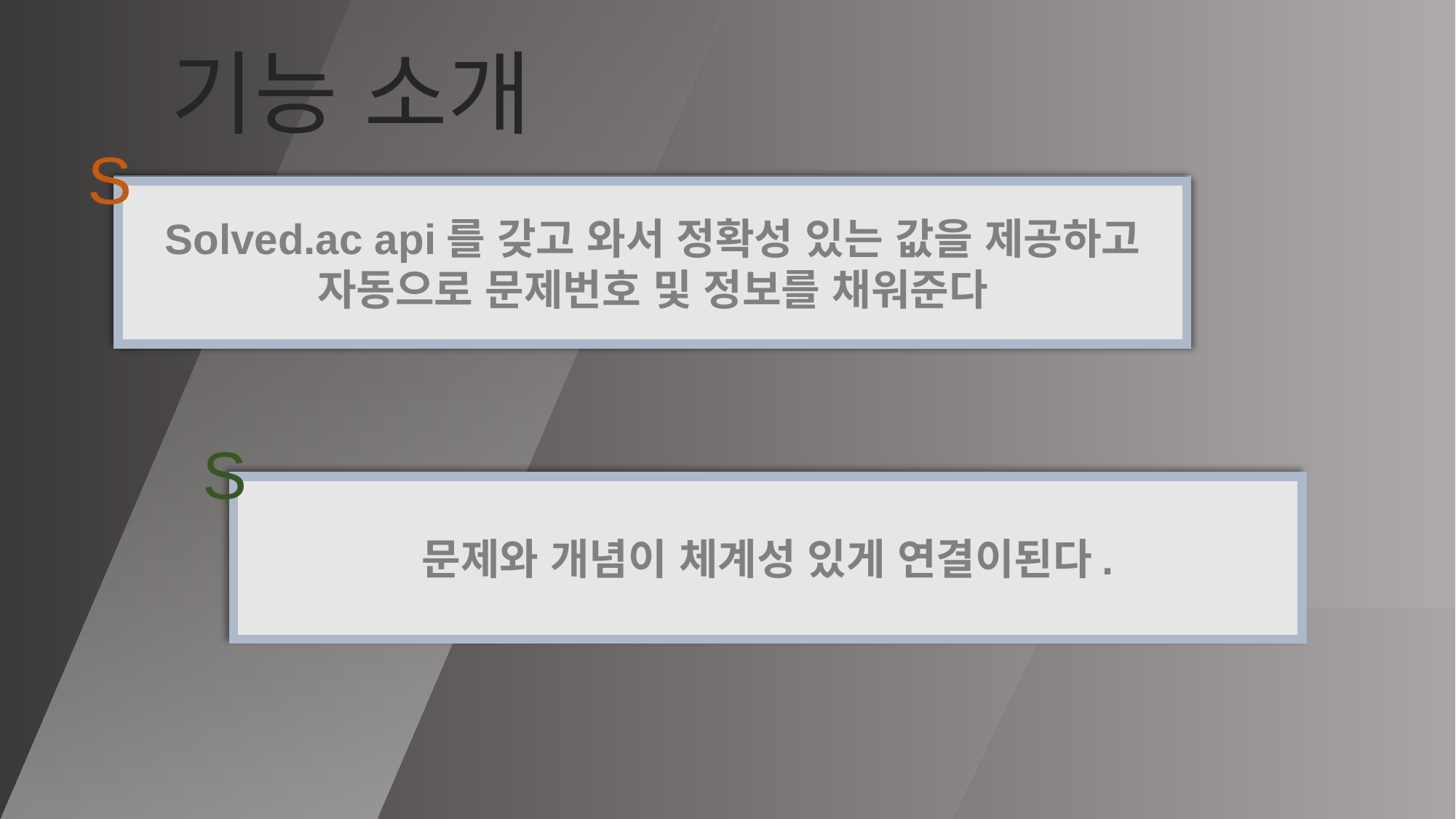

# 기능 소개
S

Solved.ac api를 갖고 와서 정확성 있는 값을 제공하고 자동으로 문제번호 및 정보를 채워준다
S
문제와 개념이 체계성 있게 연결이된다.